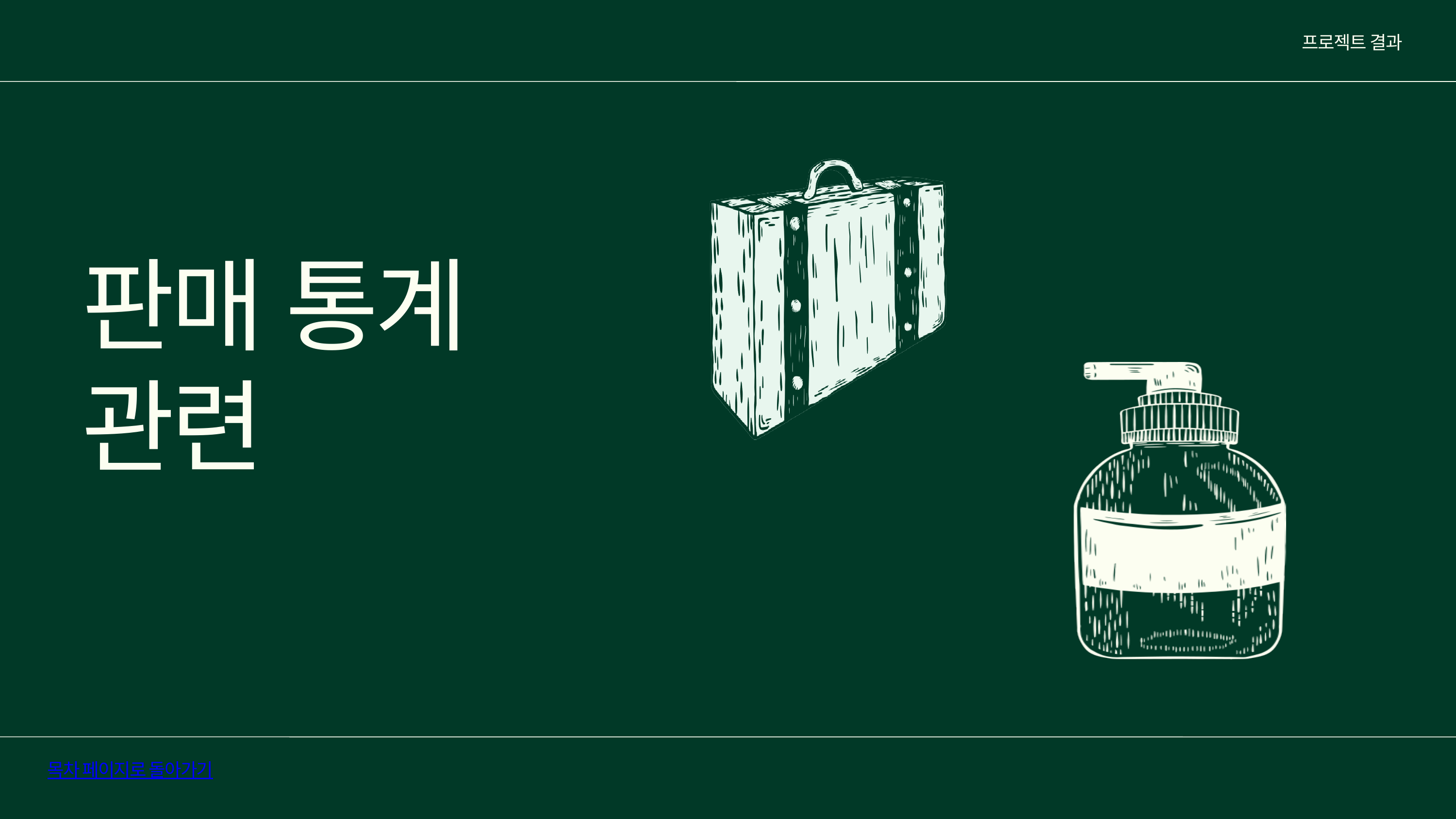

프로젝트 결과

판매 통계
관련

목차 페이지로 돌아가기